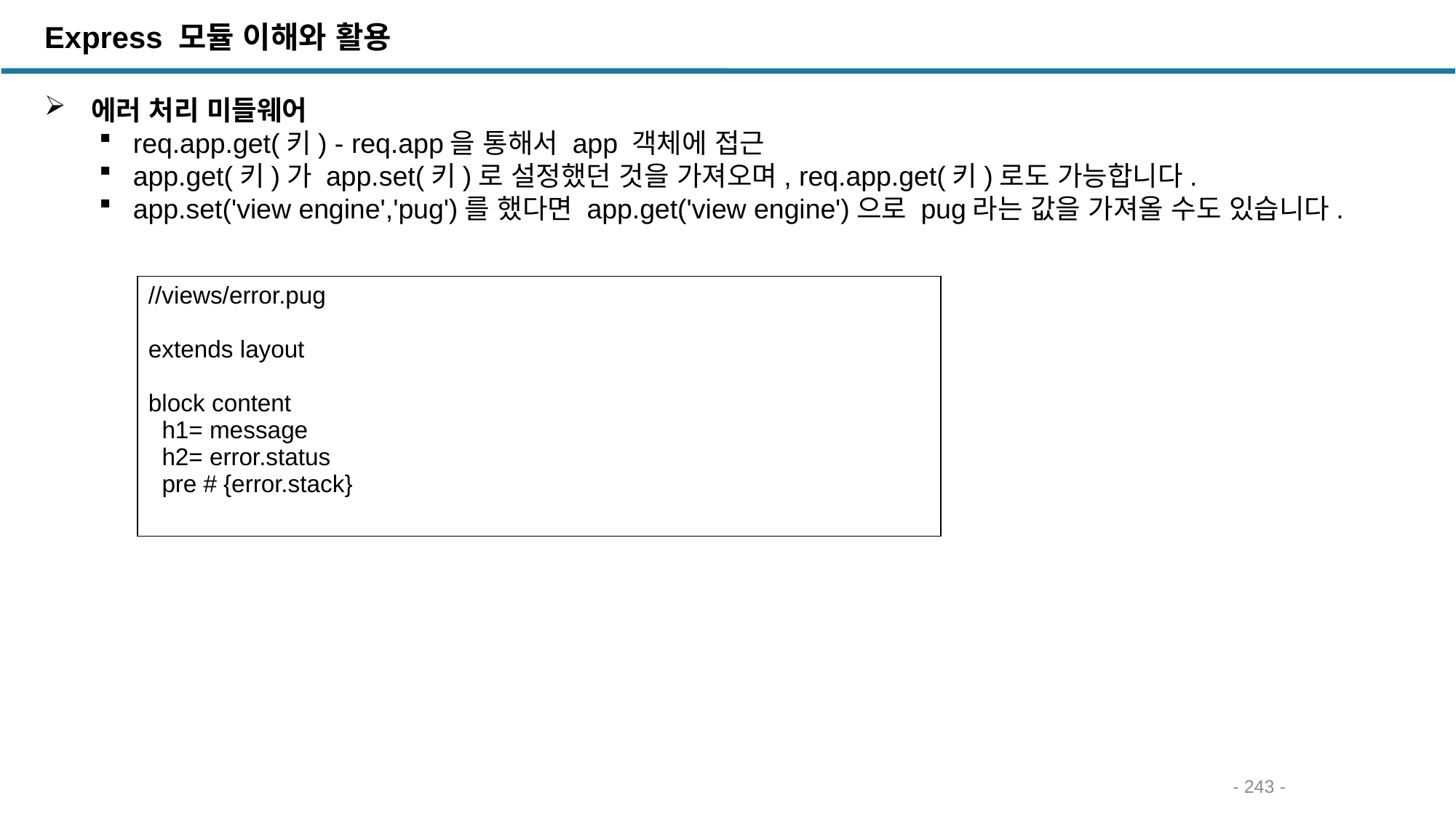

Express 모듈 이해와 활용
 에러 처리 미들웨어
req.app.get(키) - req.app을 통해서 app 객체에 접근
app.get(키)가 app.set(키)로 설정했던 것을 가져오며, req.app.get(키)로도 가능합니다.
app.set('view engine','pug')를 했다면 app.get('view engine')으로 pug라는 값을 가져올 수도 있습니다.
| //views/error.pug extends layout block content h1= message h2= error.status pre # {error.stack} |
| --- |
- 243 -